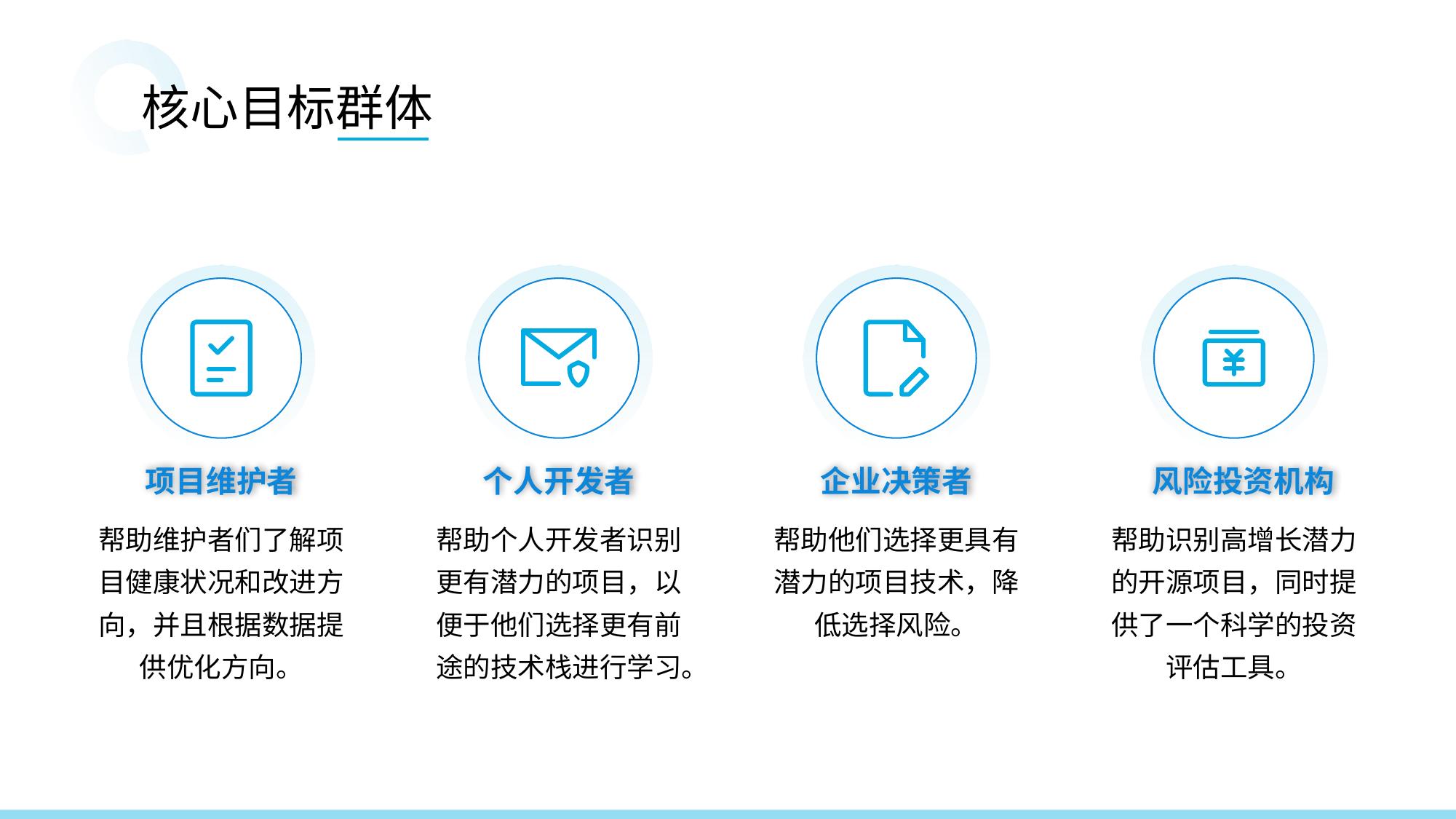

核心目标群体

项目维护者
个人开发者
企业决策者
风险投资机构
帮助维护者们了解项目健康状况和改进方向，并且根据数据提供优化方向。
帮助个人开发者识别更有潜力的项目，以便于他们选择更有前途的技术栈进行学习。
帮助他们选择更具有潜力的项目技术，降低选择风险。
帮助识别高增长潜力的开源项目，同时提供了一个科学的投资评估工具。